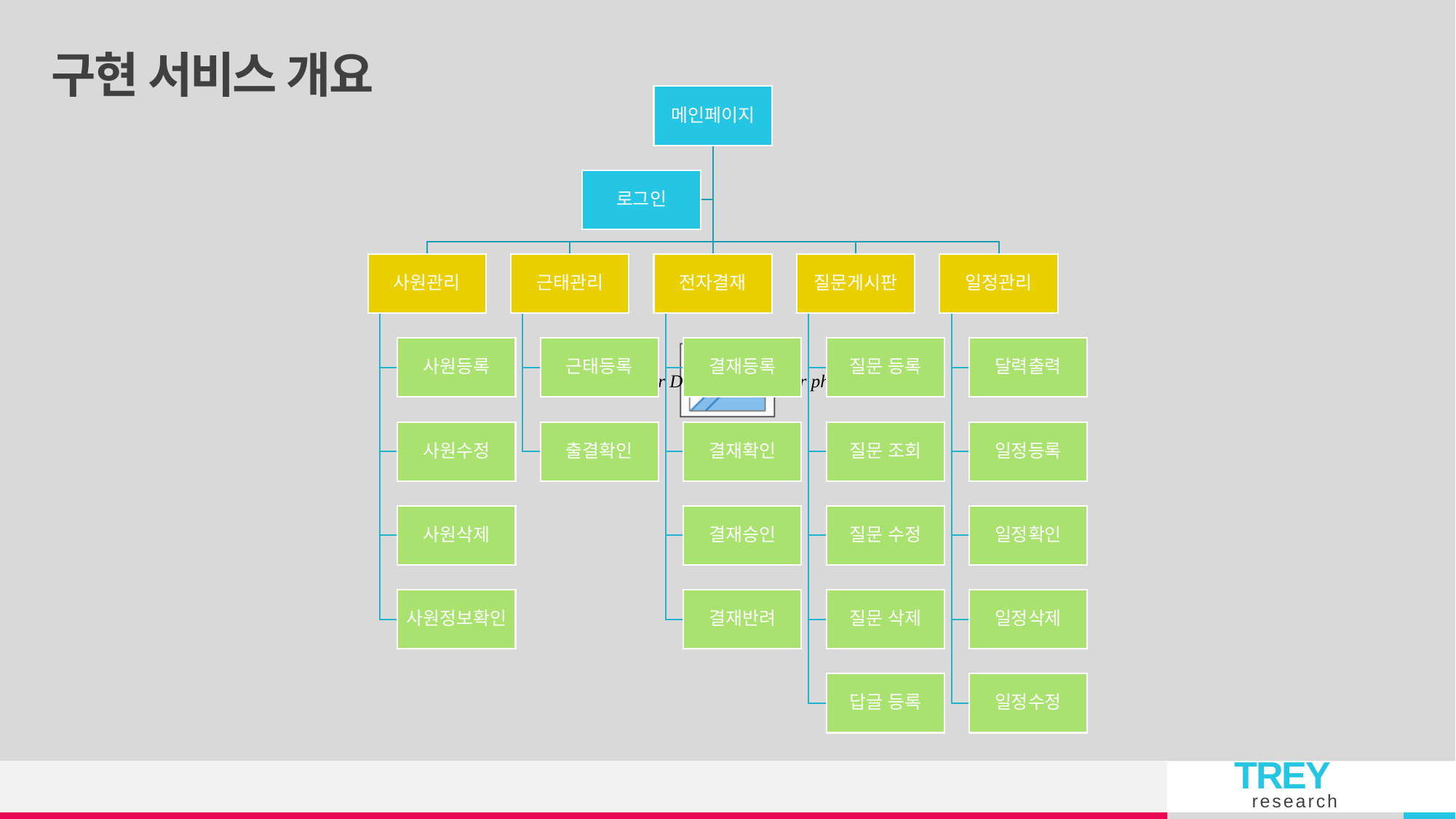

# 구현 서비스 개요

메인페이지
사원관리
사원등록
사원수정
사원삭제
사원정보확인
근태관리
근태등록
출결확인
전자결재
결재등록
결재확인
결재승인
결재반려
질문게시판
질문 등록
질문 조회
질문 수정
질문 삭제
답글 등록
일정관리
달력출력
일정등록
일정확인
일정삭제
일정수정
로그인